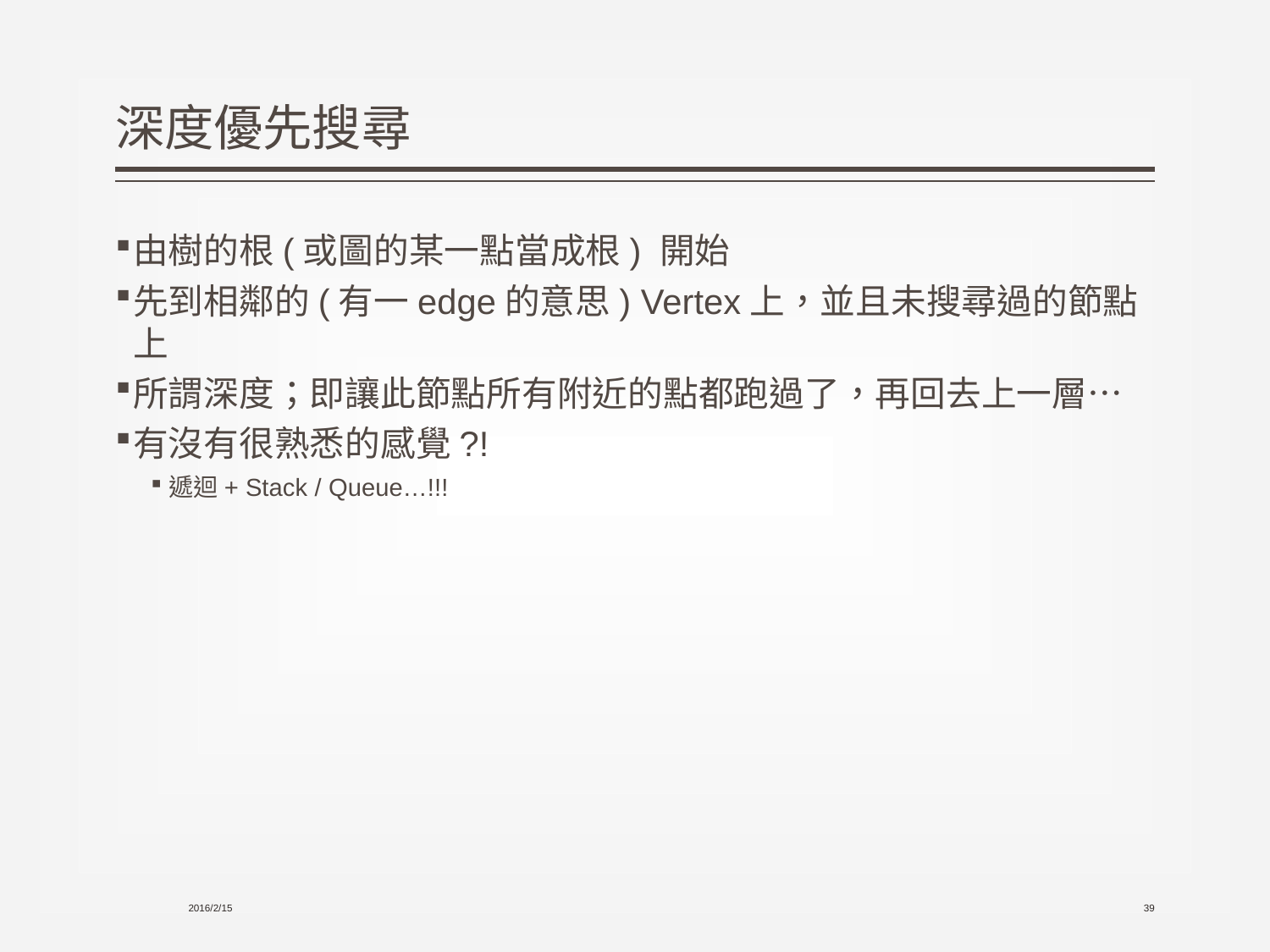

# 深度優先搜尋
由樹的根(或圖的某一點當成根) 開始
先到相鄰的(有一edge的意思) Vertex上，並且未搜尋過的節點上
所謂深度；即讓此節點所有附近的點都跑過了，再回去上一層…
有沒有很熟悉的感覺?!
遞迴+ Stack / Queue…!!!

2016/2/15
39